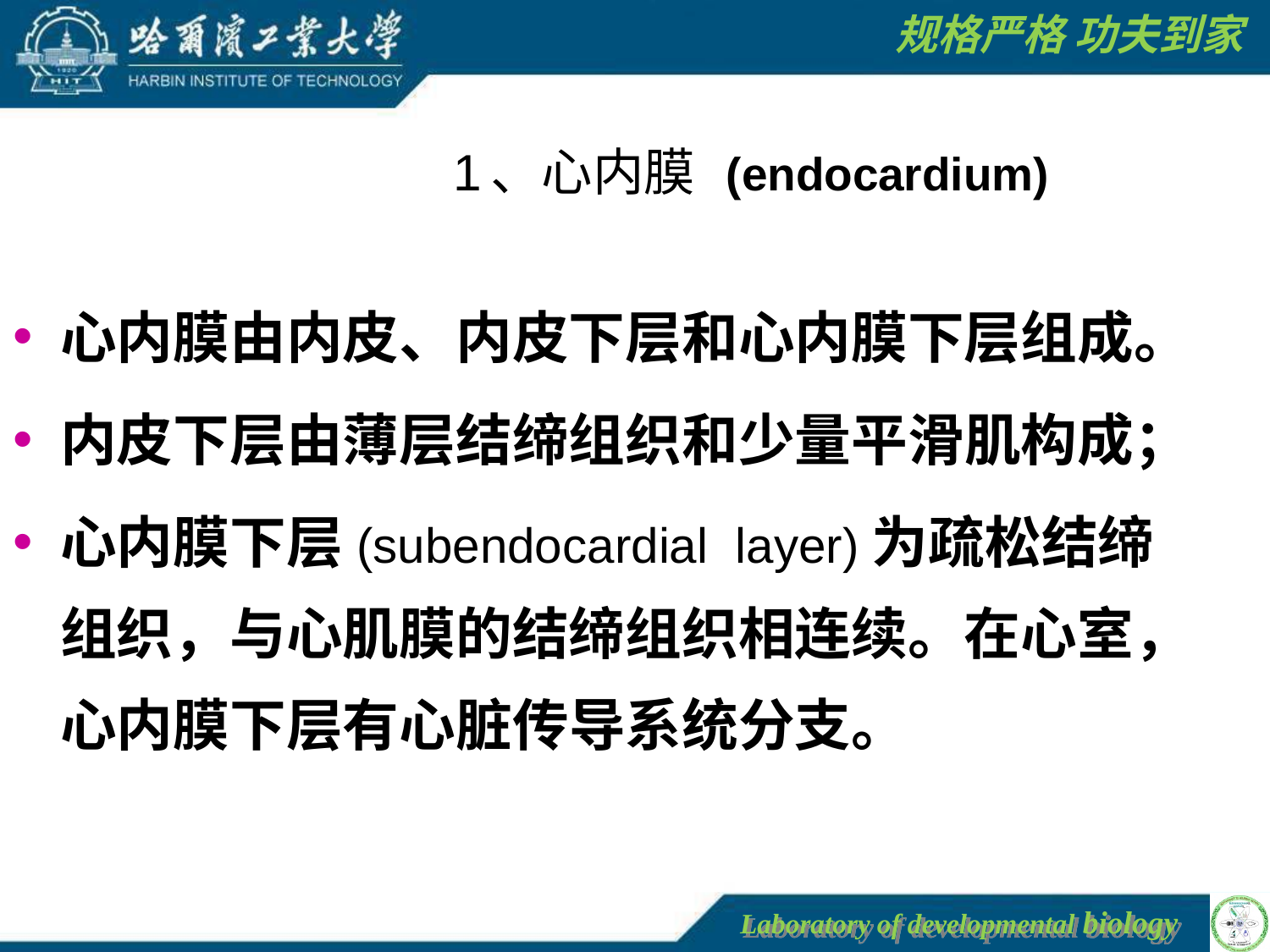

1、心内膜  (endocardium)
心内膜由内皮、内皮下层和心内膜下层组成。
内皮下层由薄层结缔组织和少量平滑肌构成；
心内膜下层(subendocardial  layer)为疏松结缔组织，与心肌膜的结缔组织相连续。在心室，心内膜下层有心脏传导系统分支。